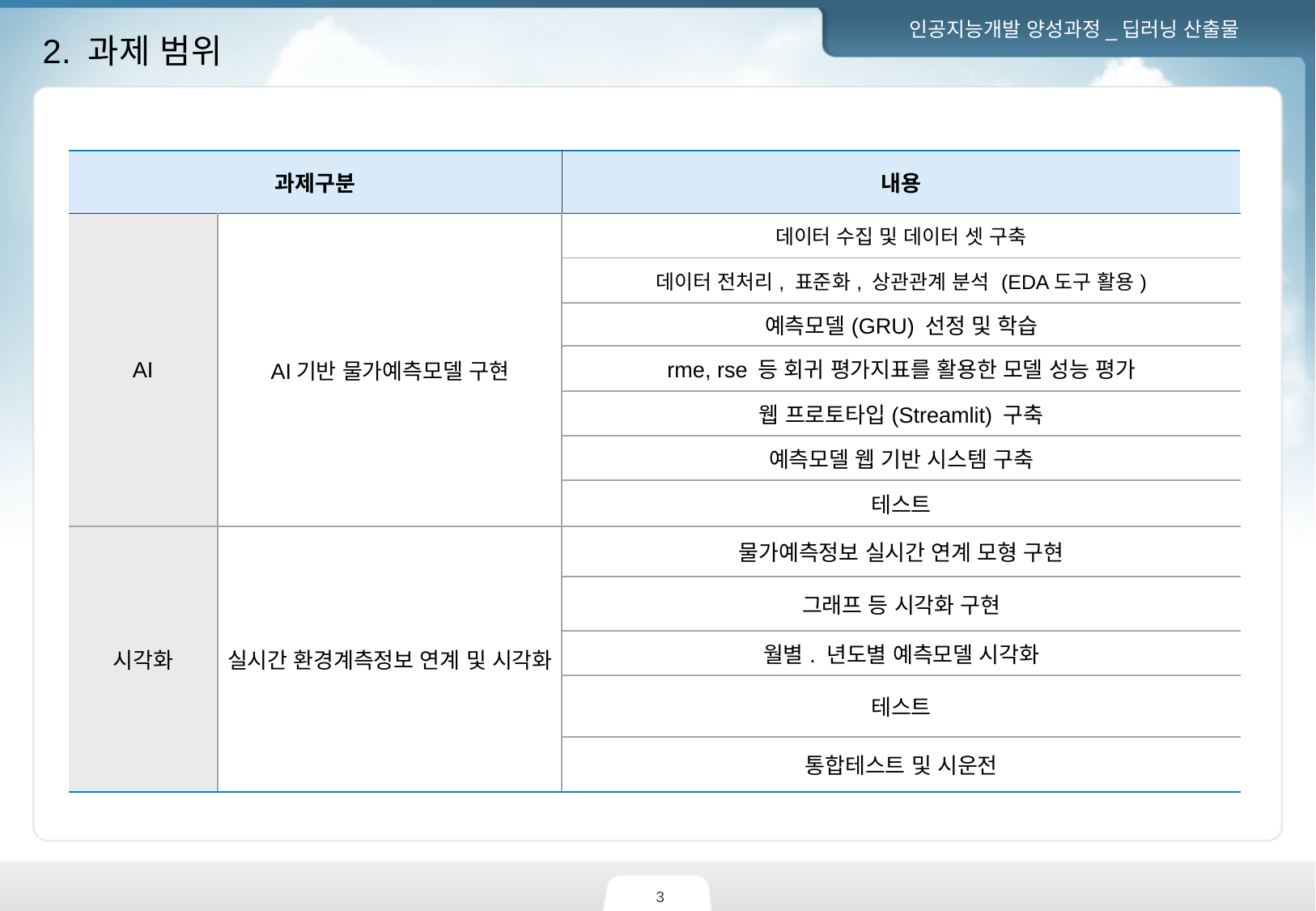

2. 과제 범위
| 과제구분 |  | 내용 |
| --- | --- | --- |
| AI | AI기반 물가예측모델 구현 | 데이터 수집 및 데이터 셋 구축 |
|  |  | 데이터 전처리, 표준화, 상관관계 분석 (EDA도구 활용) |
|  |  | 예측모델(GRU) 선정 및 학습 |
|  |  | rme, rse 등 회귀 평가지표를 활용한 모델 성능 평가 |
|  |  | 웹 프로토타입(Streamlit) 구축 |
|  |  | 예측모델 웹 기반 시스템 구축 |
|  |  | 테스트 |
| 시각화 | 실시간 환경계측정보 연계 및 시각화 | 물가예측정보 실시간 연계 모형 구현 |
|  |  | 그래프 등 시각화 구현 |
|  |  | 월별. 년도별 예측모델 시각화 |
|  |  | 테스트 |
|  |  | 통합테스트 및 시운전 |